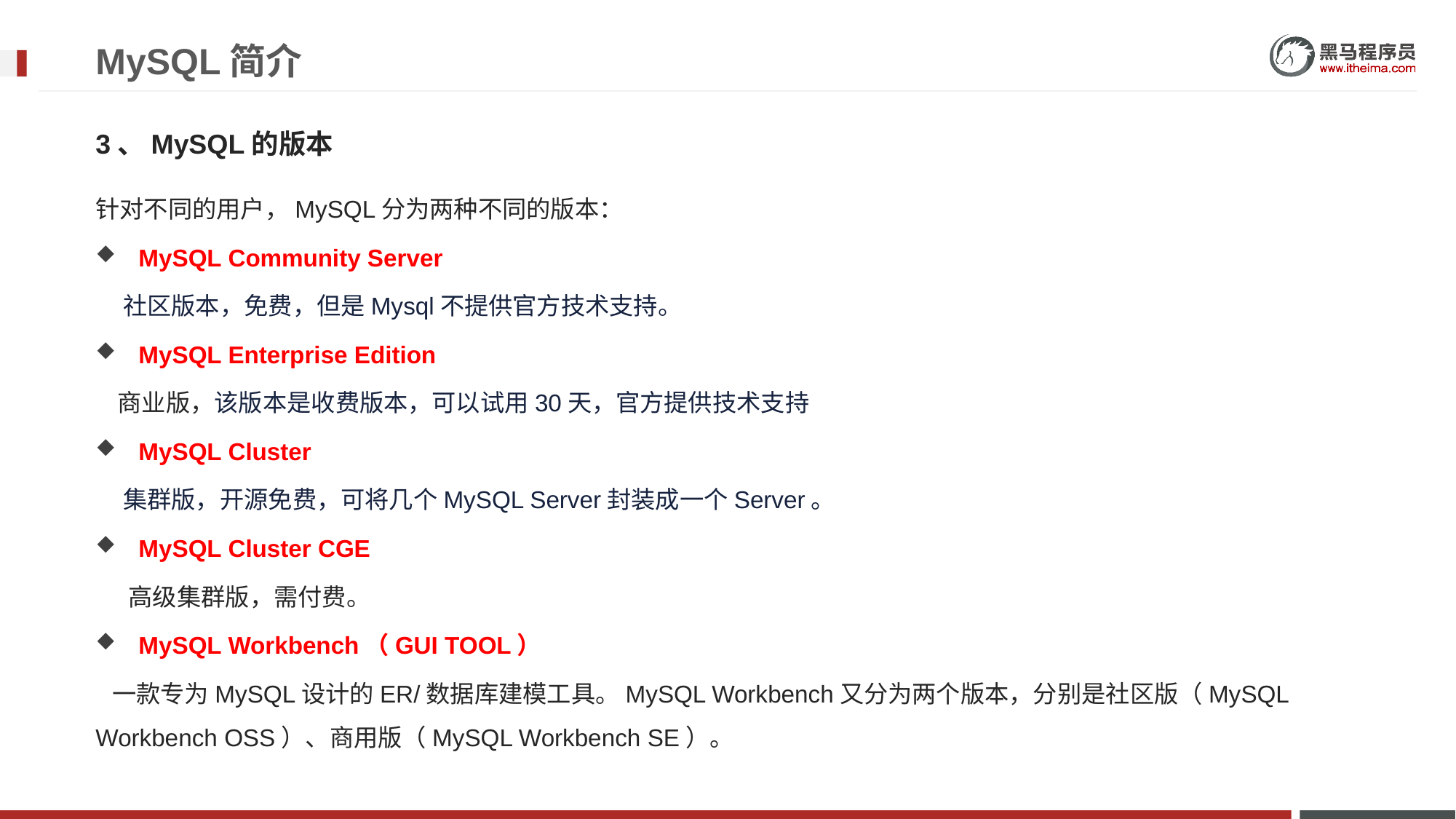

# MySQL简介
3、MySQL的版本
针对不同的用户，MySQL分为两种不同的版本：
MySQL Community Server
    社区版本，免费，但是Mysql不提供官方技术支持。
MySQL Enterprise Edition
   商业版，该版本是收费版本，可以试用30天，官方提供技术支持
MySQL Cluster
    集群版，开源免费，可将几个MySQL Server封装成一个Server。
MySQL Cluster CGE
     高级集群版，需付费。
MySQL Workbench（GUI TOOL）
  一款专为MySQL设计的ER/数据库建模工具。MySQL Workbench又分为两个版本，分别是社区版（MySQL Workbench OSS）、商用版（MySQL Workbench SE）。